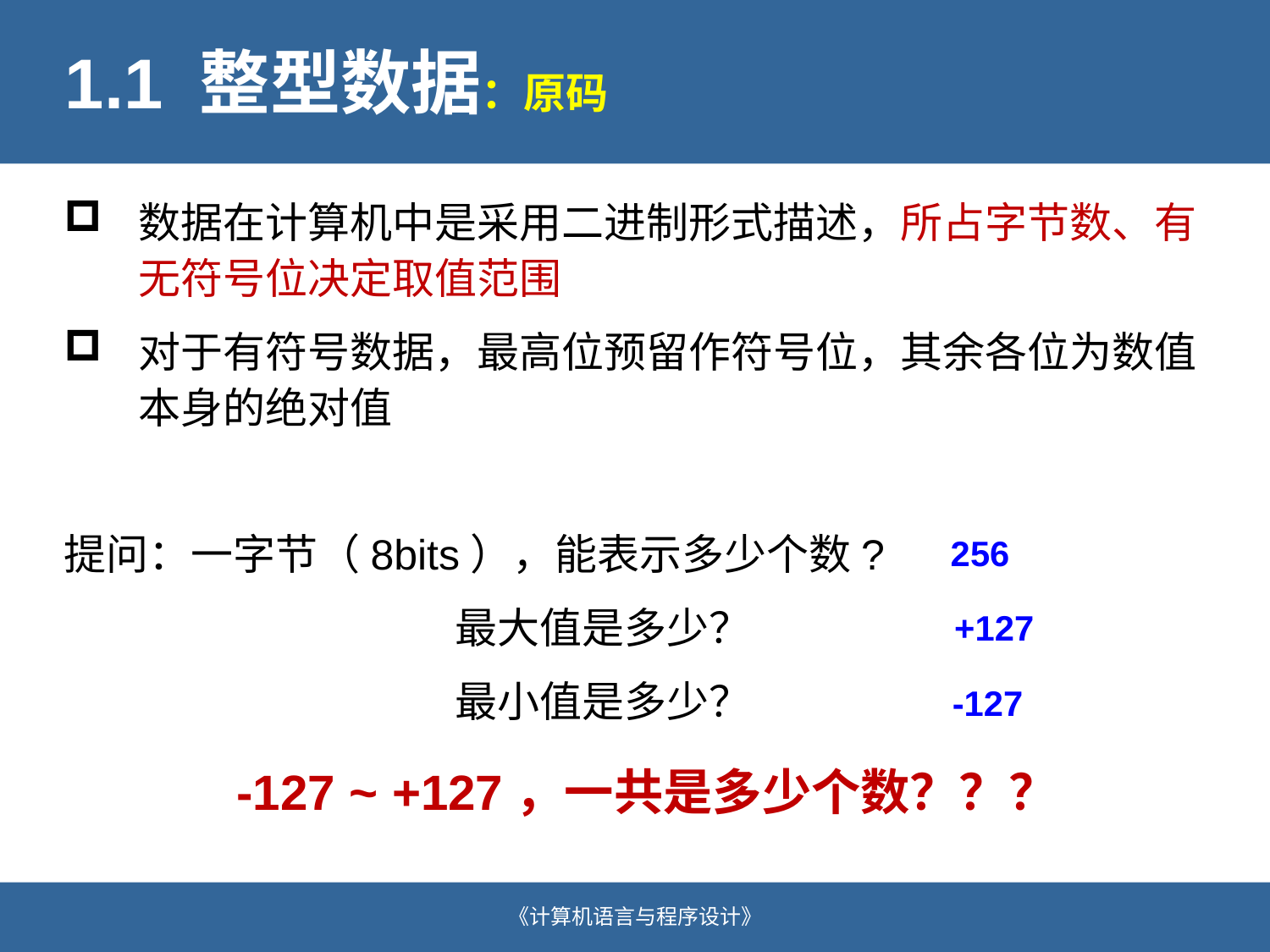

# 1.1 整型数据：原码
数据在计算机中是采用二进制形式描述，所占字节数、有无符号位决定取值范围
对于有符号数据，最高位预留作符号位，其余各位为数值本身的绝对值

提问：一字节（8bits），能表示多少个数?
                                        最大值是多少？
                                        最小值是多少？

256
+127
-127
-127 ~ +127，一共是多少个数？？？

《计算机语言与程序设计》
51